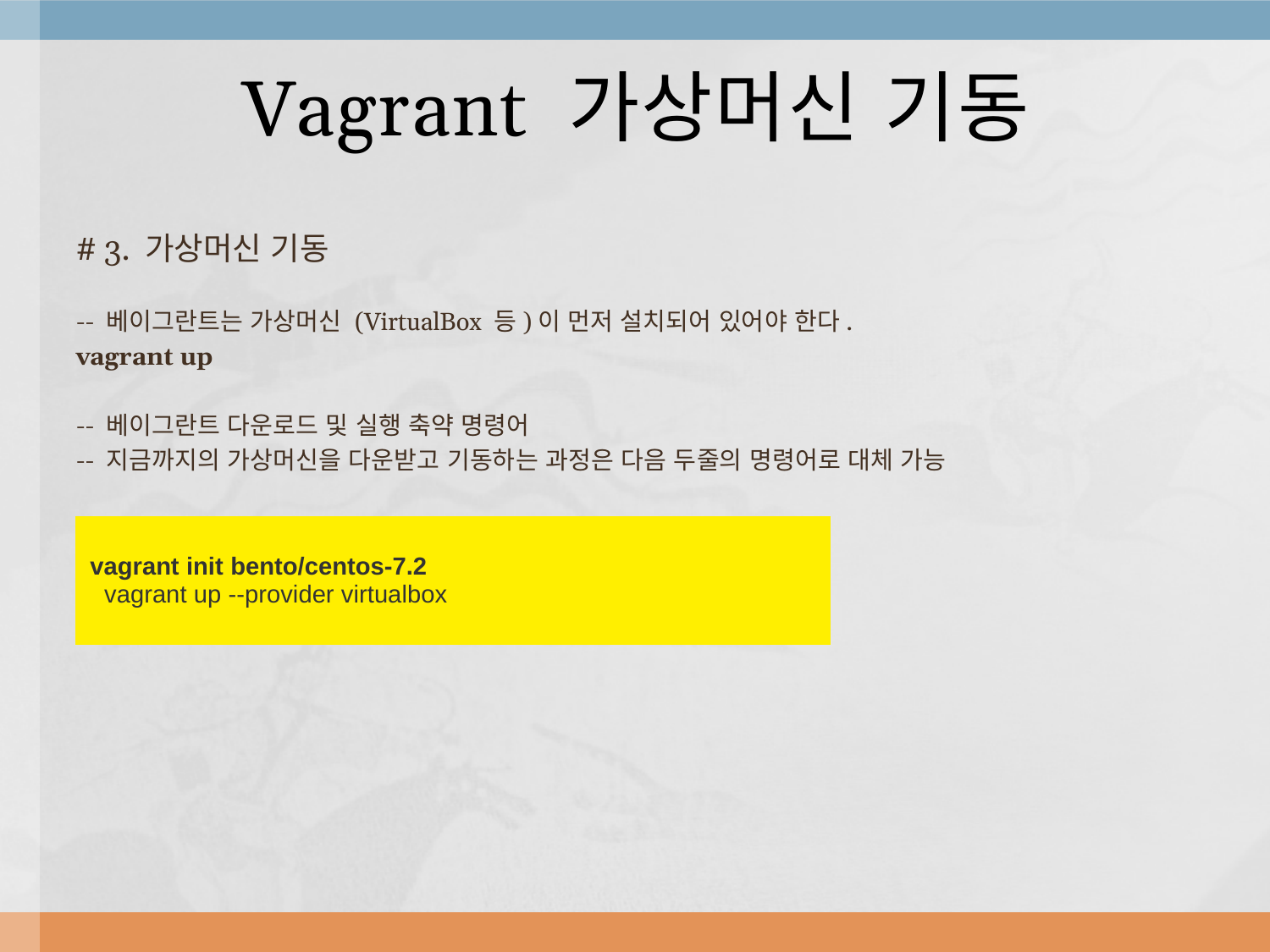

# Vagrant 가상머신 기동
# 3. 가상머신 기동

-- 베이그란트는 가상머신 (VirtualBox 등)이 먼저 설치되어 있어야 한다.
vagrant up

-- 베이그란트 다운로드 및 실행 축약 명령어
-- 지금까지의 가상머신을 다운받고 기동하는 과정은 다음 두줄의 명령어로 대체 가능

| vagrant init bento/centos-7.2 vagrant up --provider virtualbox |
| --- |